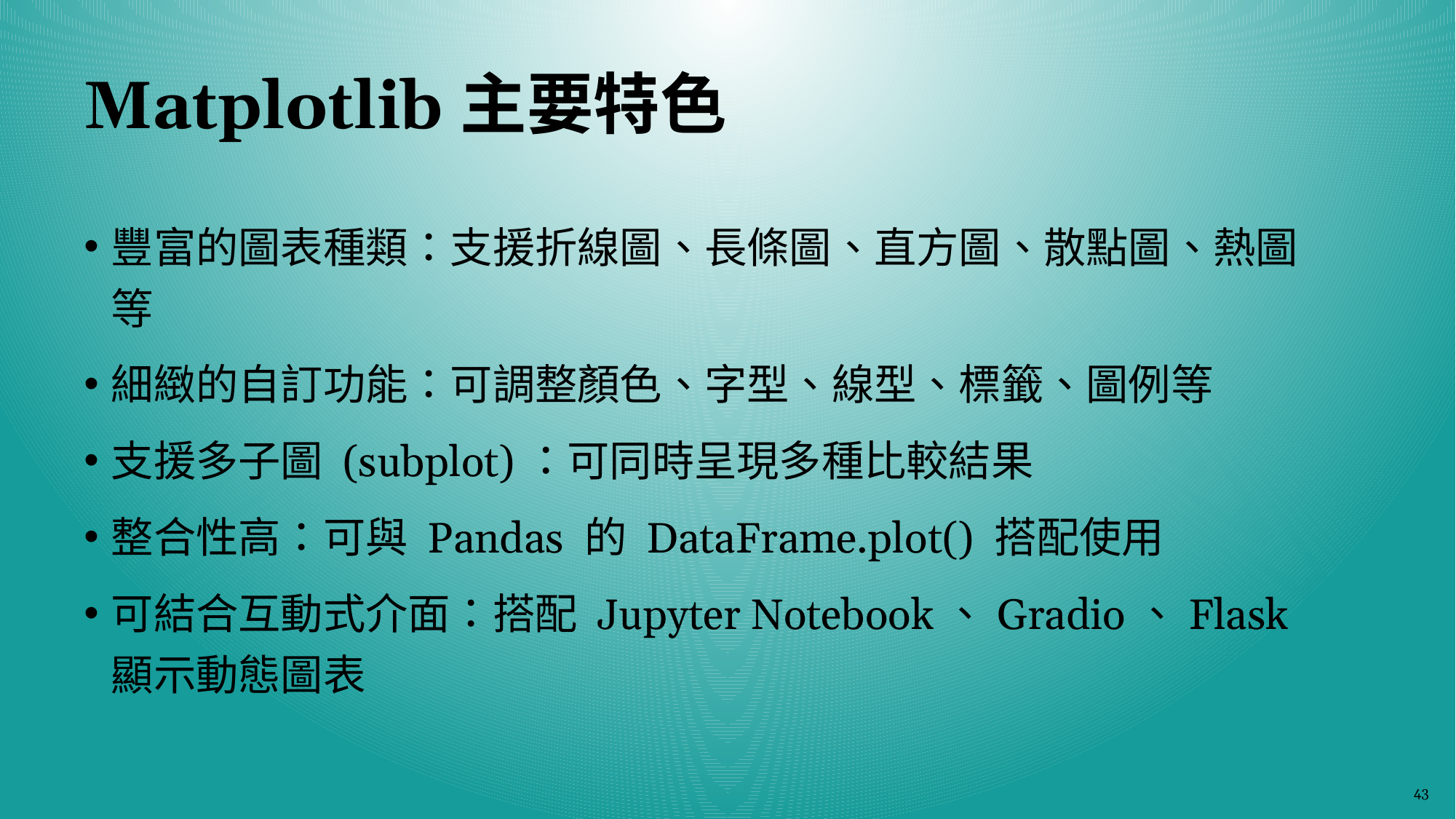

# Matplotlib主要特色
豐富的圖表種類：支援折線圖、長條圖、直方圖、散點圖、熱圖等
細緻的自訂功能：可調整顏色、字型、線型、標籤、圖例等
支援多子圖 (subplot)：可同時呈現多種比較結果
整合性高：可與 Pandas 的 DataFrame.plot() 搭配使用
可結合互動式介面：搭配 Jupyter Notebook、Gradio、Flask 顯示動態圖表
43